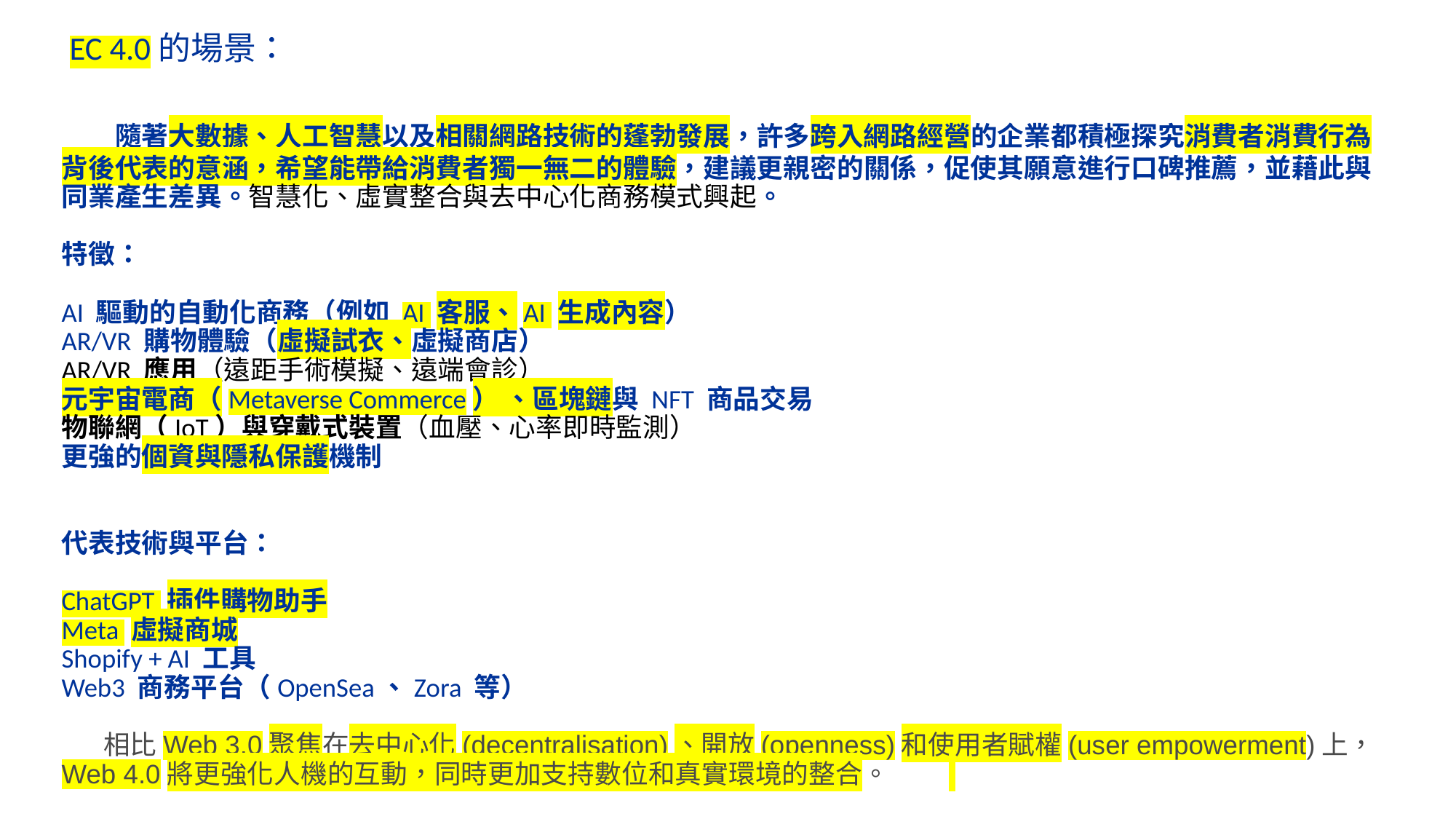

# EC 4.0的場景： 隨著大數據、人工智慧以及相關網路技術的蓬勃發展，許多跨入網路經營的企業都積極探究消費者消費行為背後代表的意涵，希望能帶給消費者獨一無二的體驗，建議更親密的關係，促使其願意進行口碑推薦，並藉此與同業產生差異。智慧化、虛實整合與去中心化商務模式興起。 特徵： AI 驅動的自動化商務（例如 AI 客服、AI 生成內容） AR/VR 購物體驗（虛擬試衣、虛擬商店） AR/VR 應用（遠距手術模擬、遠端會診） 元宇宙電商（Metaverse Commerce） 、區塊鏈與 NFT 商品交易 物聯網（IoT）與穿戴式裝置（血壓、心率即時監測） 更強的個資與隱私保護機制 代表技術與平台： ChatGPT 插件購物助手 Meta 虛擬商城 Shopify + AI 工具 Web3 商務平台（OpenSea、Zora 等） 相比Web 3.0聚焦在去中心化(decentralisation)、開放(openness)和使用者賦權(user empowerment)上，Web 4.0將更強化人機的互動，同時更加支持數位和真實環境的整合。